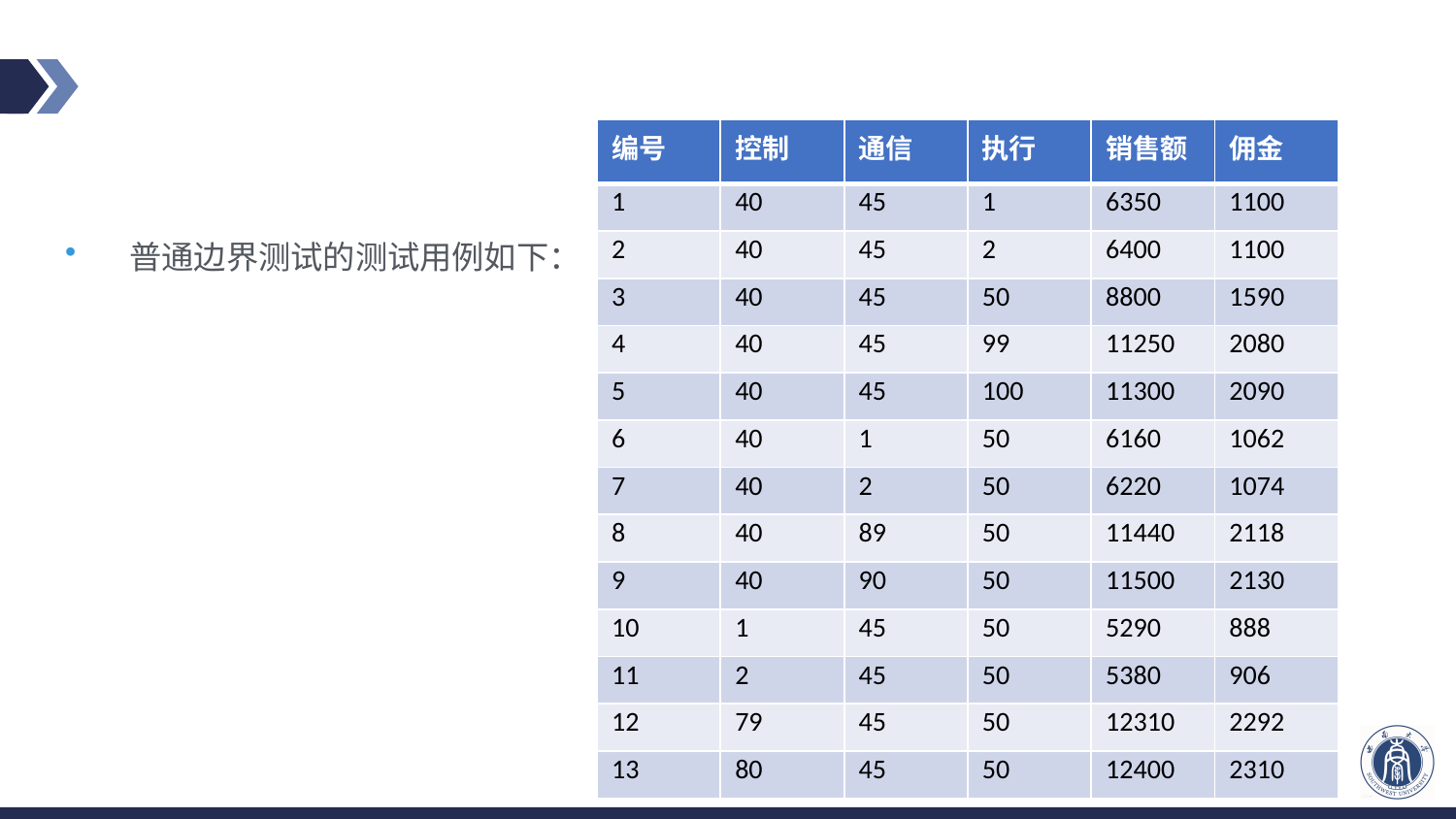

#
| 编号 | 控制 | 通信 | 执行 | 销售额 | 佣金 |
| --- | --- | --- | --- | --- | --- |
| 1 | 40 | 45 | 1 | 6350 | 1100 |
| 2 | 40 | 45 | 2 | 6400 | 1100 |
| 3 | 40 | 45 | 50 | 8800 | 1590 |
| 4 | 40 | 45 | 99 | 11250 | 2080 |
| 5 | 40 | 45 | 100 | 11300 | 2090 |
| 6 | 40 | 1 | 50 | 6160 | 1062 |
| 7 | 40 | 2 | 50 | 6220 | 1074 |
| 8 | 40 | 89 | 50 | 11440 | 2118 |
| 9 | 40 | 90 | 50 | 11500 | 2130 |
| 10 | 1 | 45 | 50 | 5290 | 888 |
| 11 | 2 | 45 | 50 | 5380 | 906 |
| 12 | 79 | 45 | 50 | 12310 | 2292 |
| 13 | 80 | 45 | 50 | 12400 | 2310 |
普通边界测试的测试用例如下：